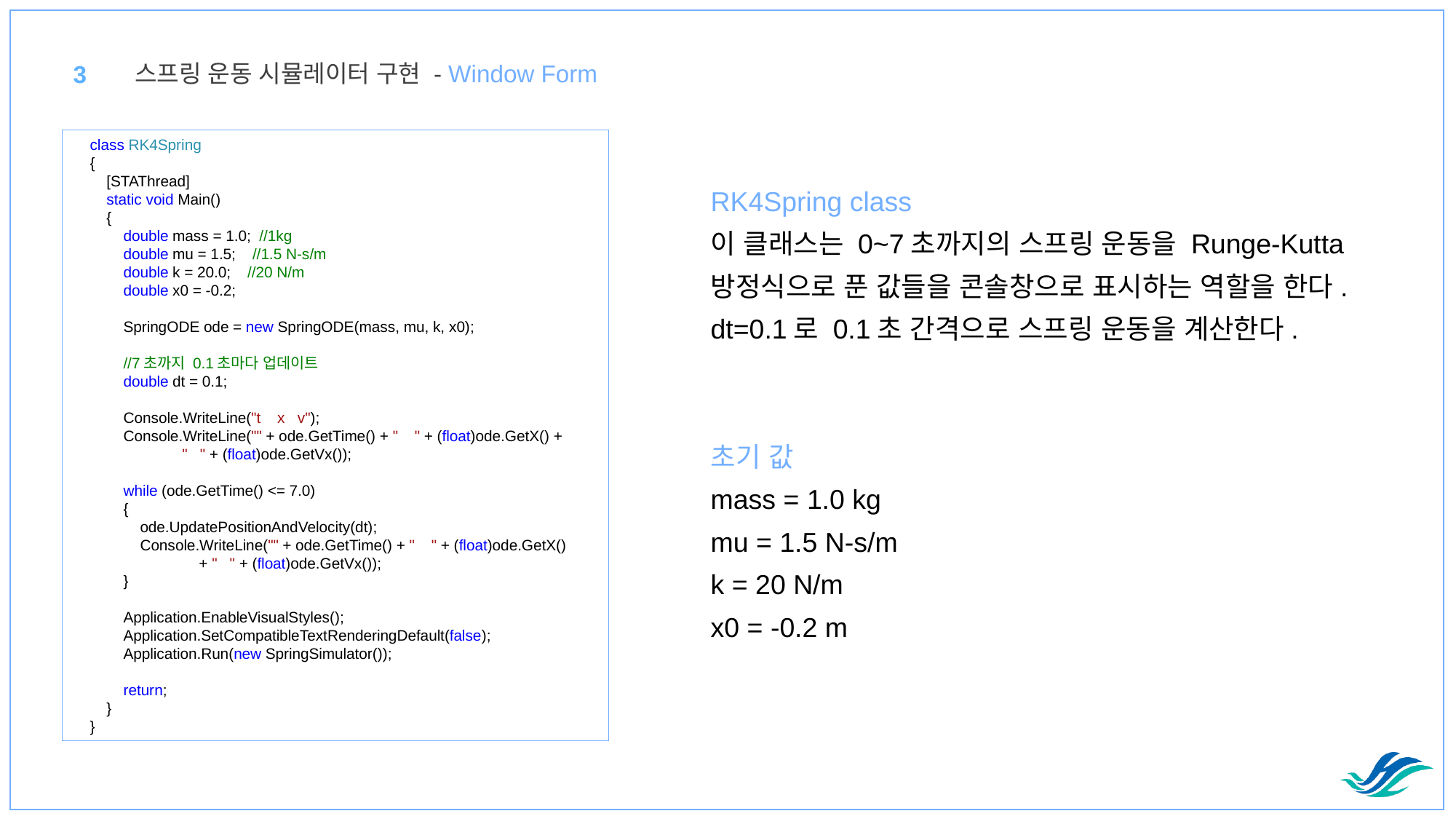

스프링 운동 시뮬레이터 구현 - Window Form
3
    class RK4Spring
    {
        [STAThread]
        static void Main()
        {
            double mass = 1.0;  //1kg
            double mu = 1.5;    //1.5 N-s/m
            double k = 20.0;    //20 N/m
            double x0 = -0.2;

            SpringODE ode = new SpringODE(mass, mu, k, x0);

            //7초까지 0.1초마다 업데이트
            double dt = 0.1;

            Console.WriteLine("t    x   v");
            Console.WriteLine("" + ode.GetTime() + "    " + (float)ode.GetX() + 	"   " + (float)ode.GetVx());

            while (ode.GetTime() <= 7.0)
            {
                ode.UpdatePositionAndVelocity(dt);
                Console.WriteLine("" + ode.GetTime() + "    " + (float)ode.GetX() 	    + "   " + (float)ode.GetVx());
            }

            Application.EnableVisualStyles();
            Application.SetCompatibleTextRenderingDefault(false);
            Application.Run(new SpringSimulator());

            return;
        }
    }
RK4Spring class
이 클래스는 0~7초까지의 스프링 운동을 Runge-Kutta
방정식으로 푼 값들을 콘솔창으로 표시하는 역할을 한다.
dt=0.1로 0.1초 간격으로 스프링 운동을 계산한다.

초기 값
mass = 1.0 kg
mu = 1.5 N-s/m
k = 20 N/m
x0 = -0.2 m